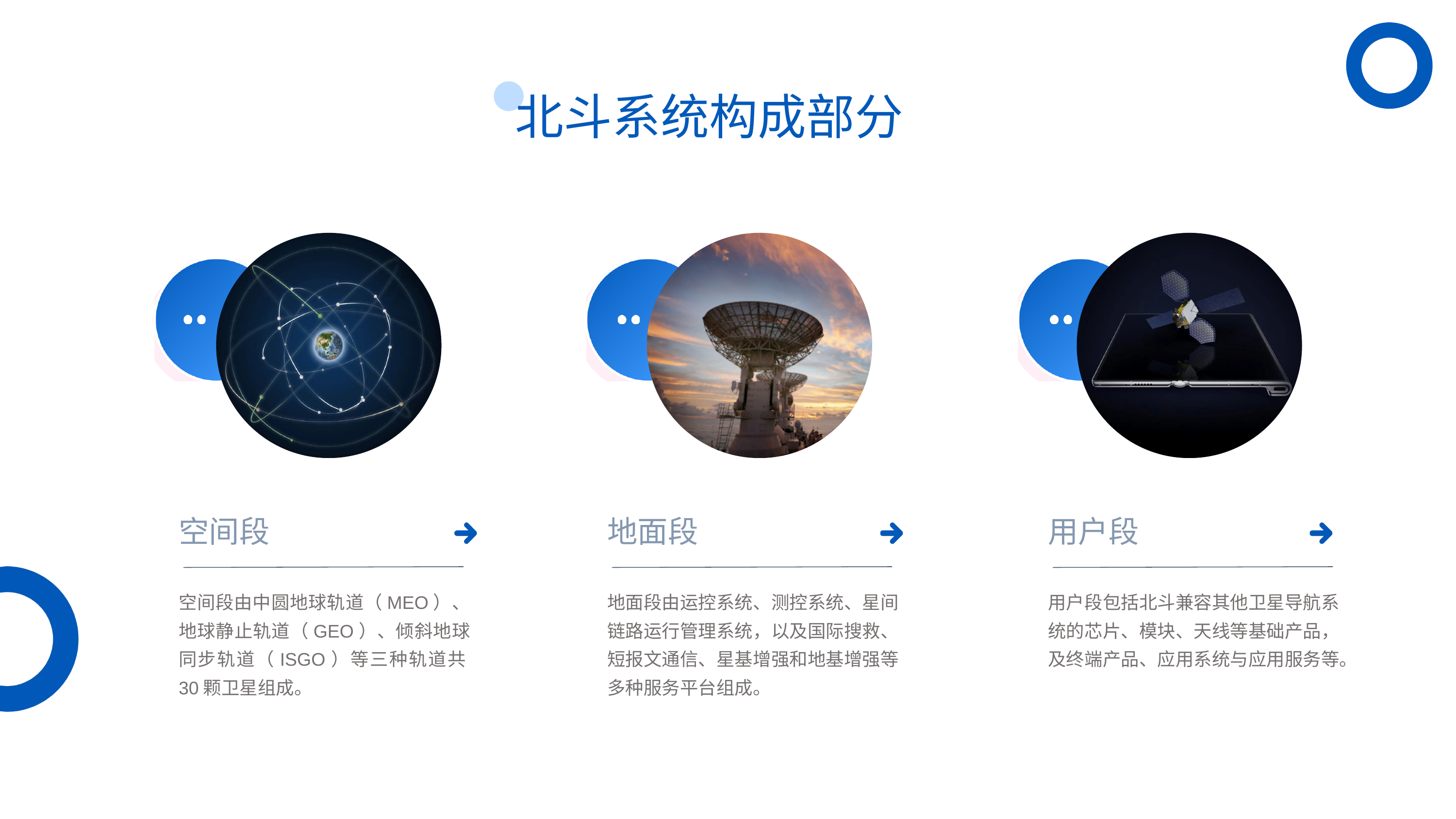

北斗系统构成部分

空间段
地面段
用户段

空间段由中圆地球轨道（MEO）、地球静止轨道（GEO）、倾斜地球同步轨道（ISGO）等三种轨道共30颗卫星组成。
地面段由运控系统、测控系统、星间链路运行管理系统，以及国际搜救、短报文通信、星基增强和地基增强等多种服务平台组成。
用户段包括北斗兼容其他卫星导航系统的芯片、模块、天线等基础产品，及终端产品、应用系统与应用服务等。